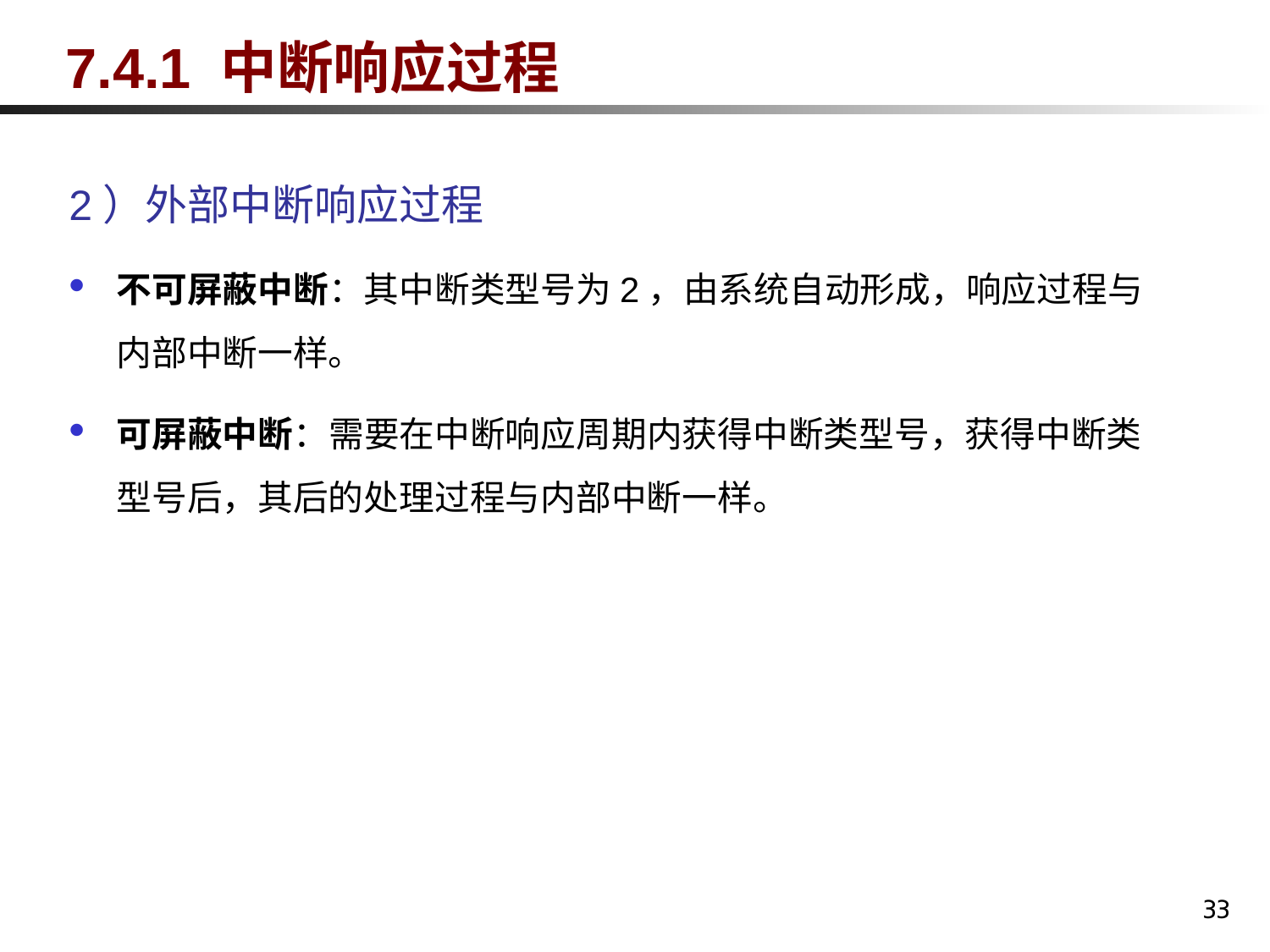

# 7.4.1 中断响应过程
2）外部中断响应过程
不可屏蔽中断：其中断类型号为2，由系统自动形成，响应过程与内部中断一样。
可屏蔽中断：需要在中断响应周期内获得中断类型号，获得中断类型号后，其后的处理过程与内部中断一样。
33